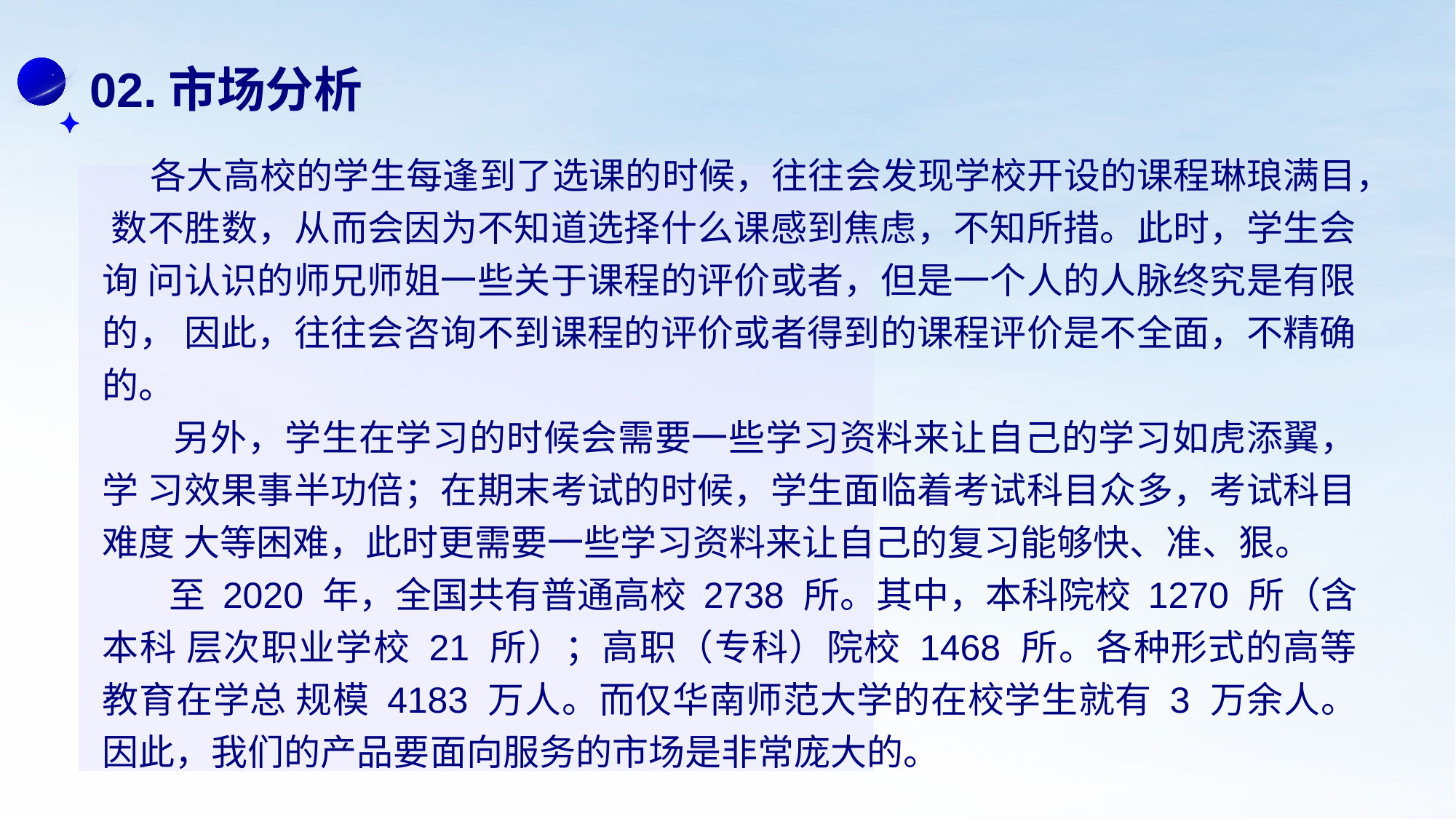

02.市场分析
            各大高校的学生每逢到了选课的时候，往往会发现学校开设的课程琳琅满目， 数不胜数，从而会因为不知道选择什么课感到焦虑，不知所措。此时，学生会询 问认识的师兄师姐一些关于课程的评价或者，但是一个人的人脉终究是有限的， 因此，往往会咨询不到课程的评价或者得到的课程评价是不全面，不精确的。
       另外，学生在学习的时候会需要一些学习资料来让自己的学习如虎添翼，学 习效果事半功倍；在期末考试的时候，学生面临着考试科目众多，考试科目难度 大等困难，此时更需要一些学习资料来让自己的复习能够快、准、狠。
       至 2020 年，全国共有普通高校 2738 所。其中，本科院校 1270 所（含本科 层次职业学校 21 所）；高职（专科）院校 1468 所。各种形式的高等教育在学总 规模 4183 万人。而仅华南师范大学的在校学生就有 3 万余人。因此，我们的产品要面向服务的市场是非常庞大的。